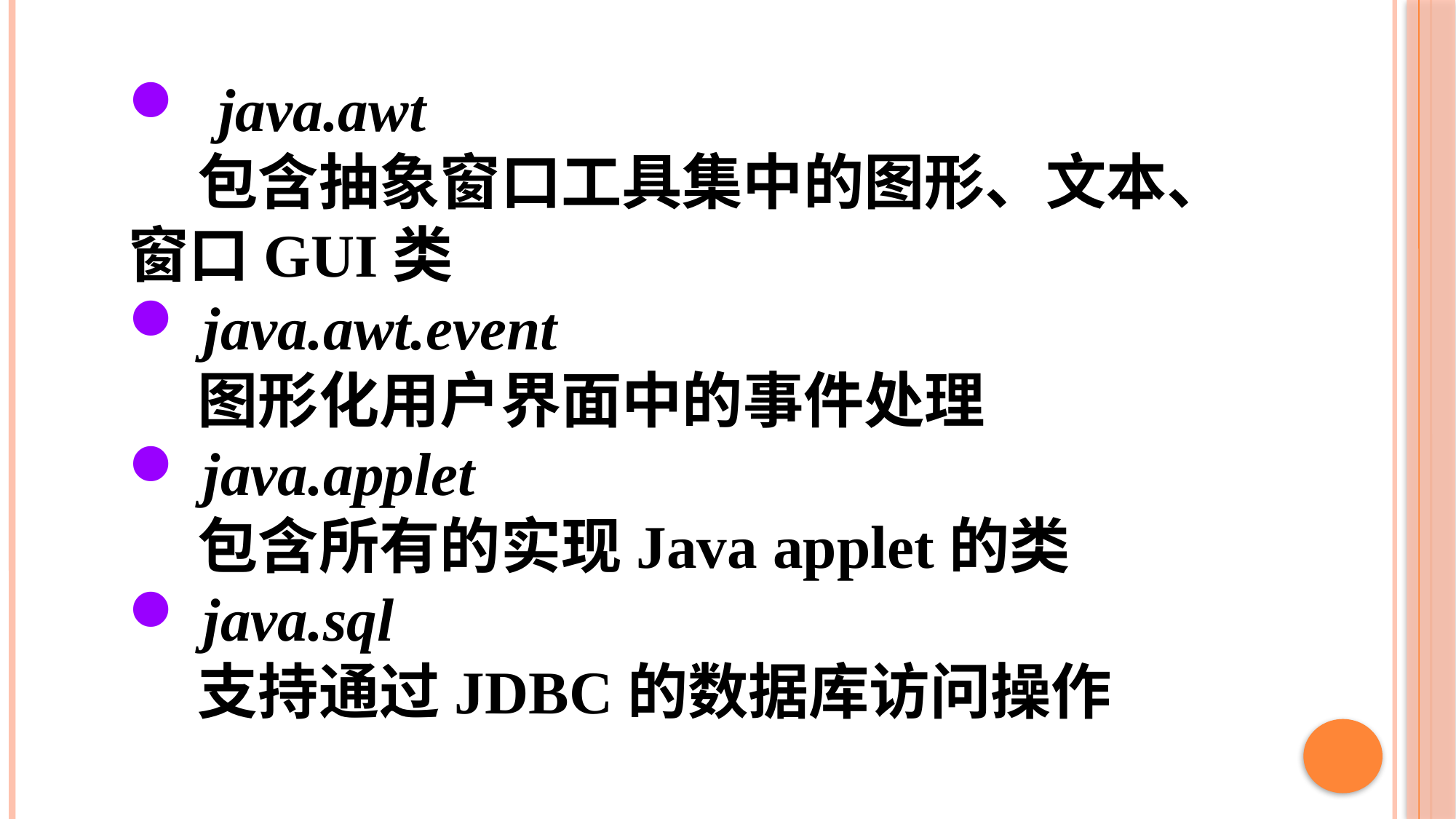

java.awt
    包含抽象窗口工具集中的图形、文本、窗口GUI类
 java.awt.event
    图形化用户界面中的事件处理
 java.applet
    包含所有的实现Java applet的类
 java.sql
    支持通过JDBC的数据库访问操作

21